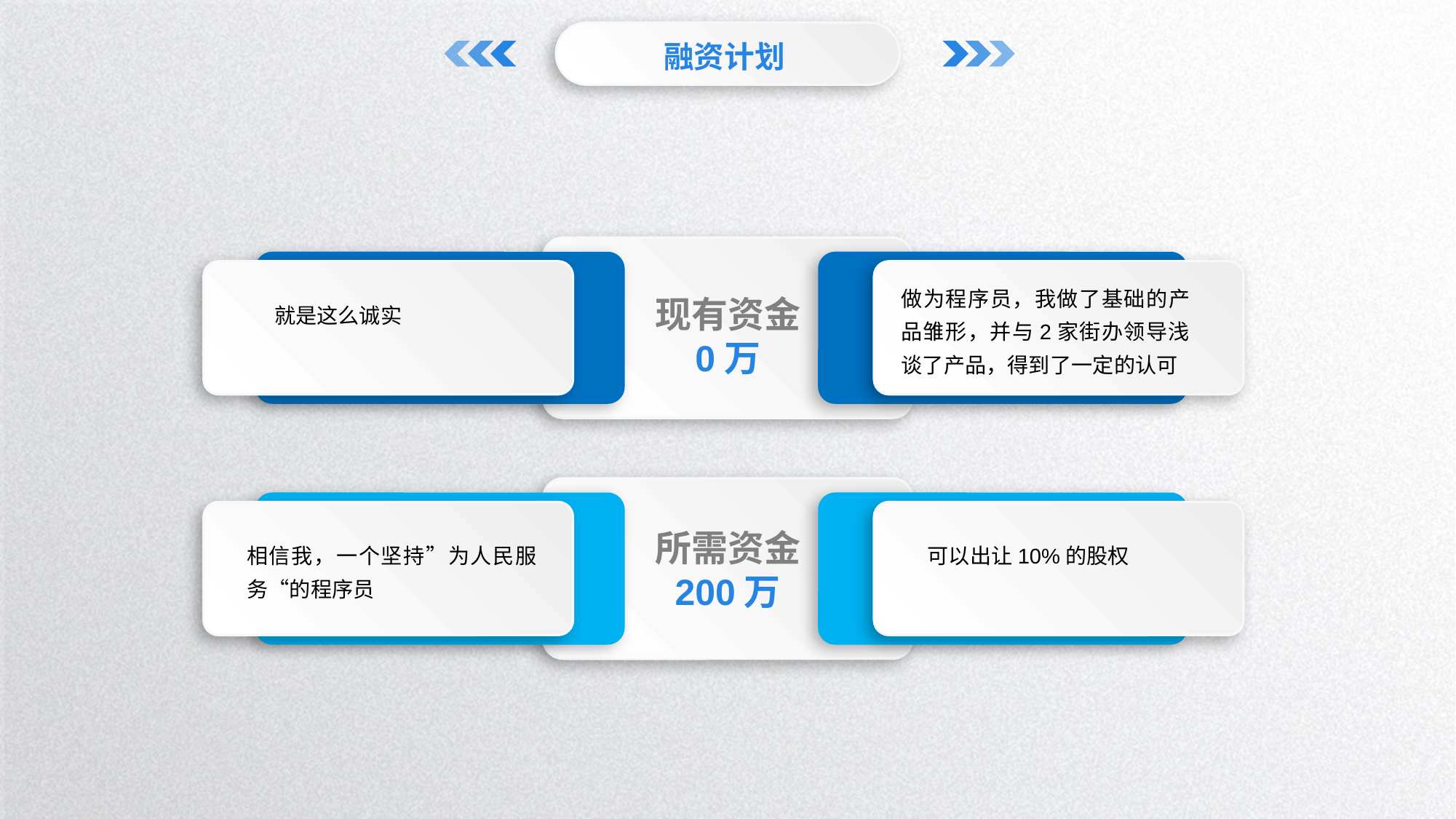

融资计划

做为程序员，我做了基础的产品雏形，并与2家街办领导浅谈了产品，得到了一定的认可
现有资金
0万
就是这么诚实

所需资金
200万
可以出让10%的股权
相信我，一个坚持”为人民服务“的程序员